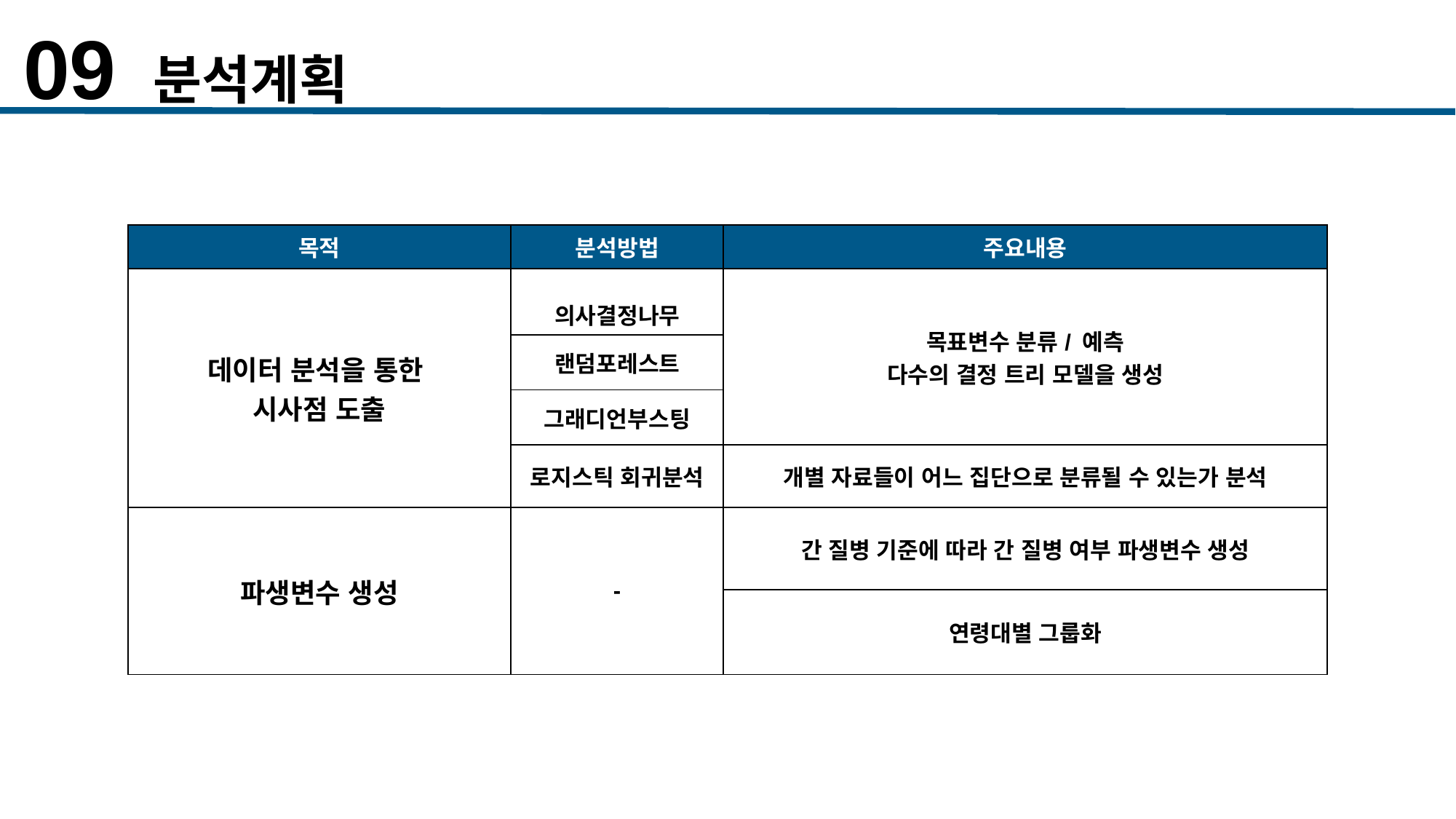

09 분석계획
| 목적 | 분석방법 | 주요내용 |
| --- | --- | --- |
| 데이터 분석을 통한 시사점 도출 | 의사결정나무 | 목표변수 분류/ 예측 다수의 결정 트리 모델을 생성 |
|  | 랜덤포레스트 |  |
|  | 그래디언부스팅 |  |
|  | 로지스틱 회귀분석 | 개별 자료들이 어느 집단으로 분류될 수 있는가 분석 |
| 파생변수 생성 | - | 간 질병 기준에 따라 간 질병 여부 파생변수 생성 |
|  |  | 연령대별 그룹화 |